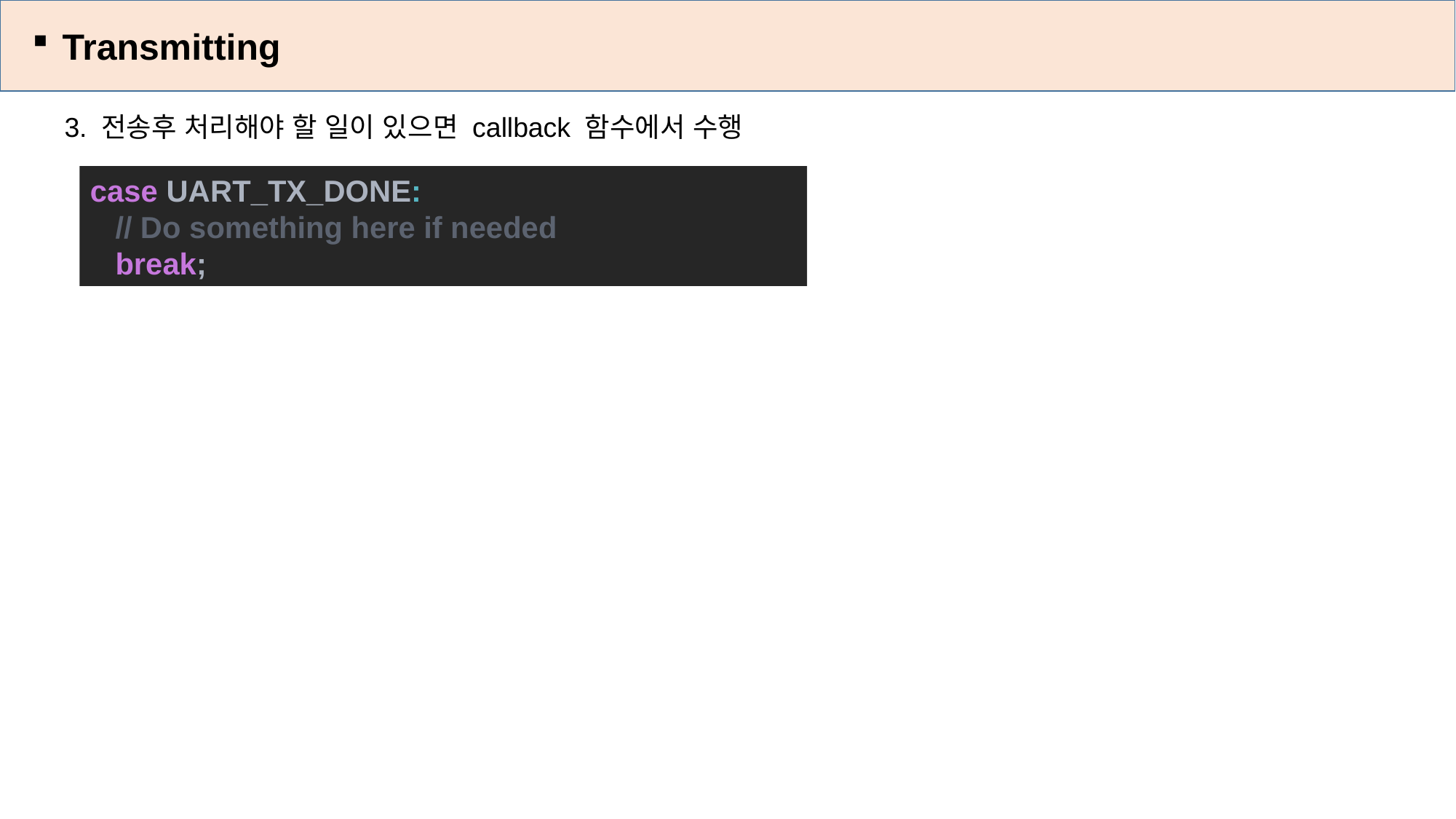

Transmitting
3. 전송후 처리해야 할 일이 있으면 callback 함수에서 수행
case UART_TX_DONE:
   // Do something here if needed
   break;